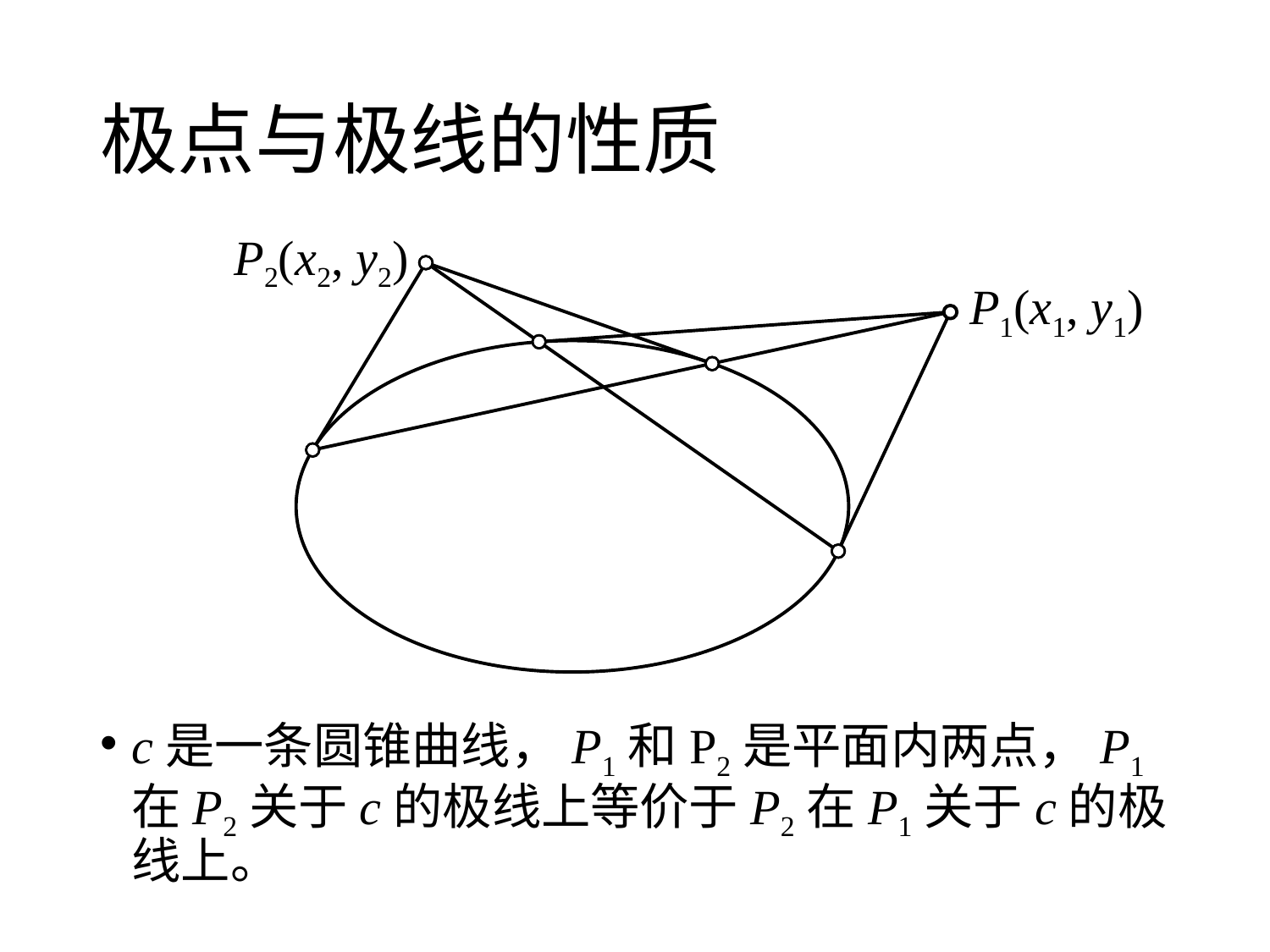

# 极点与极线的性质
P2(x2, y2)

P1(x1, y1)
c是一条圆锥曲线，P1和P2是平面内两点，P1在P2关于c的极线上等价于P2在P1关于c的极线上。